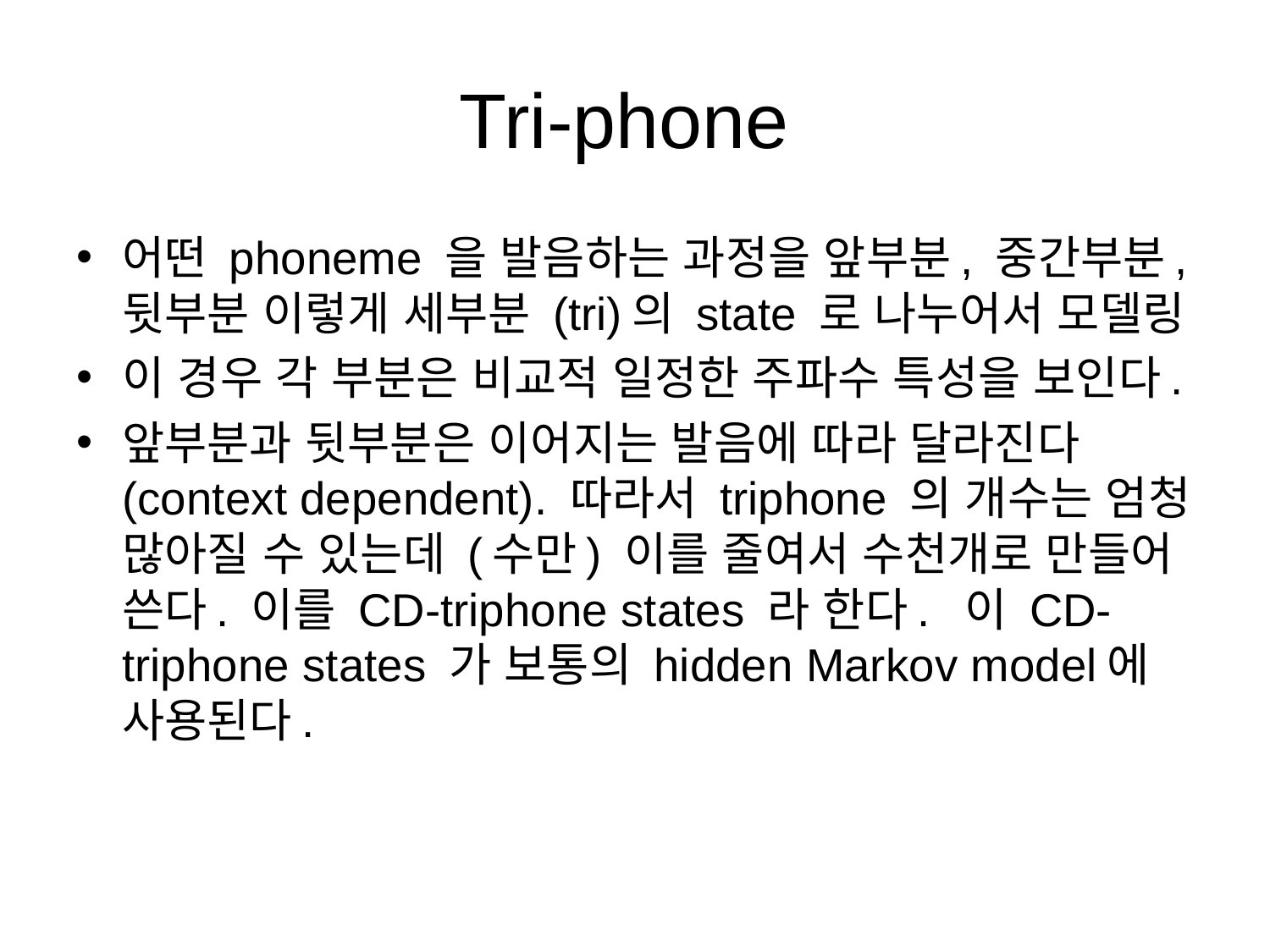

# Tri-phone
어떤 phoneme 을 발음하는 과정을 앞부분, 중간부분, 뒷부분 이렇게 세부분 (tri)의 state 로 나누어서 모델링
이 경우 각 부분은 비교적 일정한 주파수 특성을 보인다.
앞부분과 뒷부분은 이어지는 발음에 따라 달라진다 (context dependent). 따라서 triphone 의 개수는 엄청 많아질 수 있는데 (수만) 이를 줄여서 수천개로 만들어 쓴다. 이를 CD-triphone states 라 한다.  이 CD-triphone states 가 보통의 hidden Markov model에 사용된다.